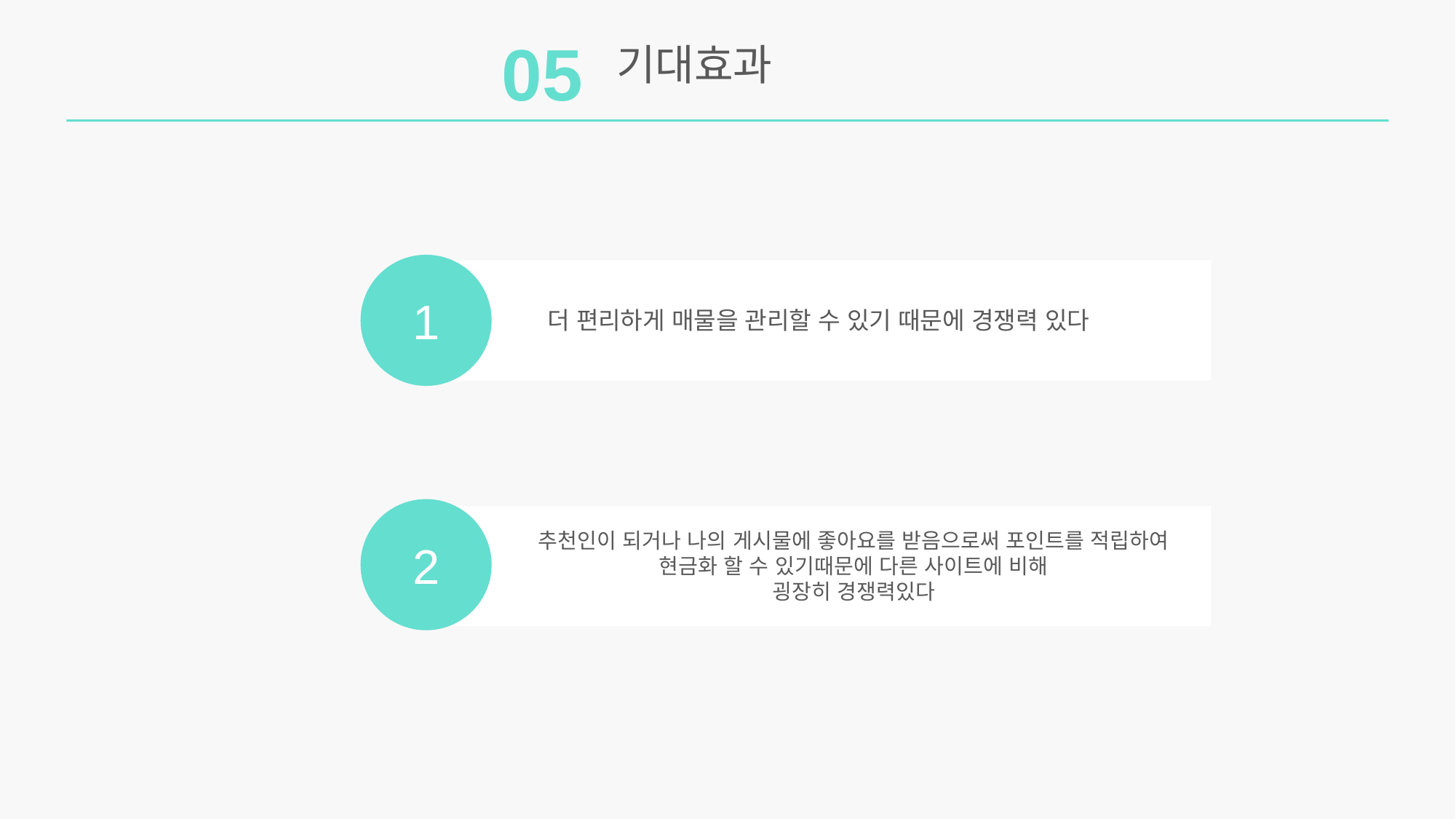

05
 기대효과

1

더 편리하게 매물을 관리할 수 있기 때문에 경쟁력 있다
2

추천인이 되거나 나의 게시물에 좋아요를 받음으로써 포인트를 적립하여
현금화 할 수 있기때문에 다른 사이트에 비해
굉장히 경쟁력있다